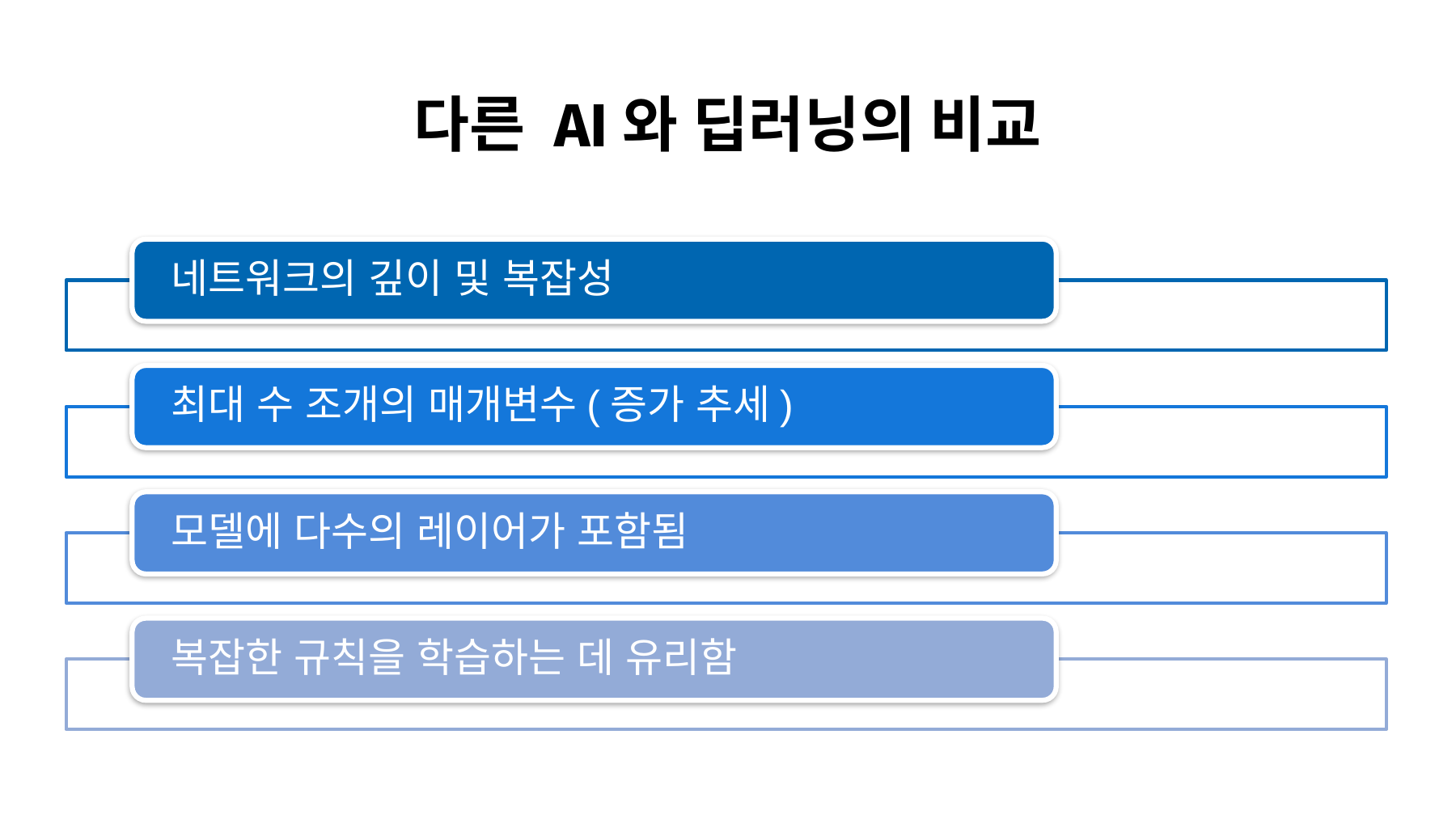

# 다른 AI와 딥러닝의 비교

네트워크의 깊이 및 복잡성

최대 수 조개의 매개변수(증가 추세)

모델에 다수의 레이어가 포함됨

복잡한 규칙을 학습하는 데 유리함